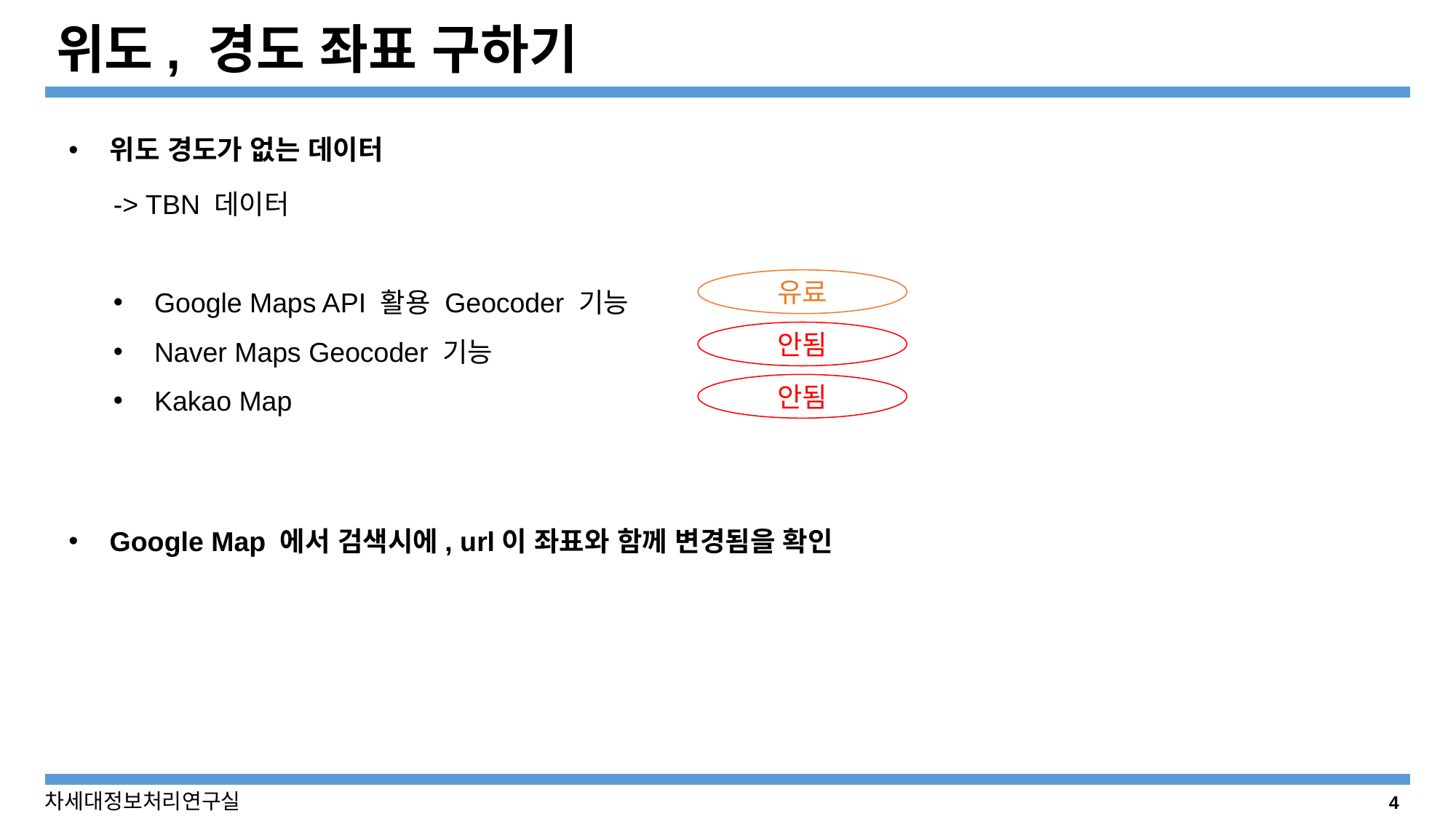

# 위도, 경도 좌표 구하기
위도 경도가 없는 데이터
-> TBN 데이터

Google Maps API 활용 Geocoder 기능
Naver Maps Geocoder 기능
Kakao Map
유료
안됨
안됨
Google Map 에서 검색시에, url이 좌표와 함께 변경됨을 확인
4